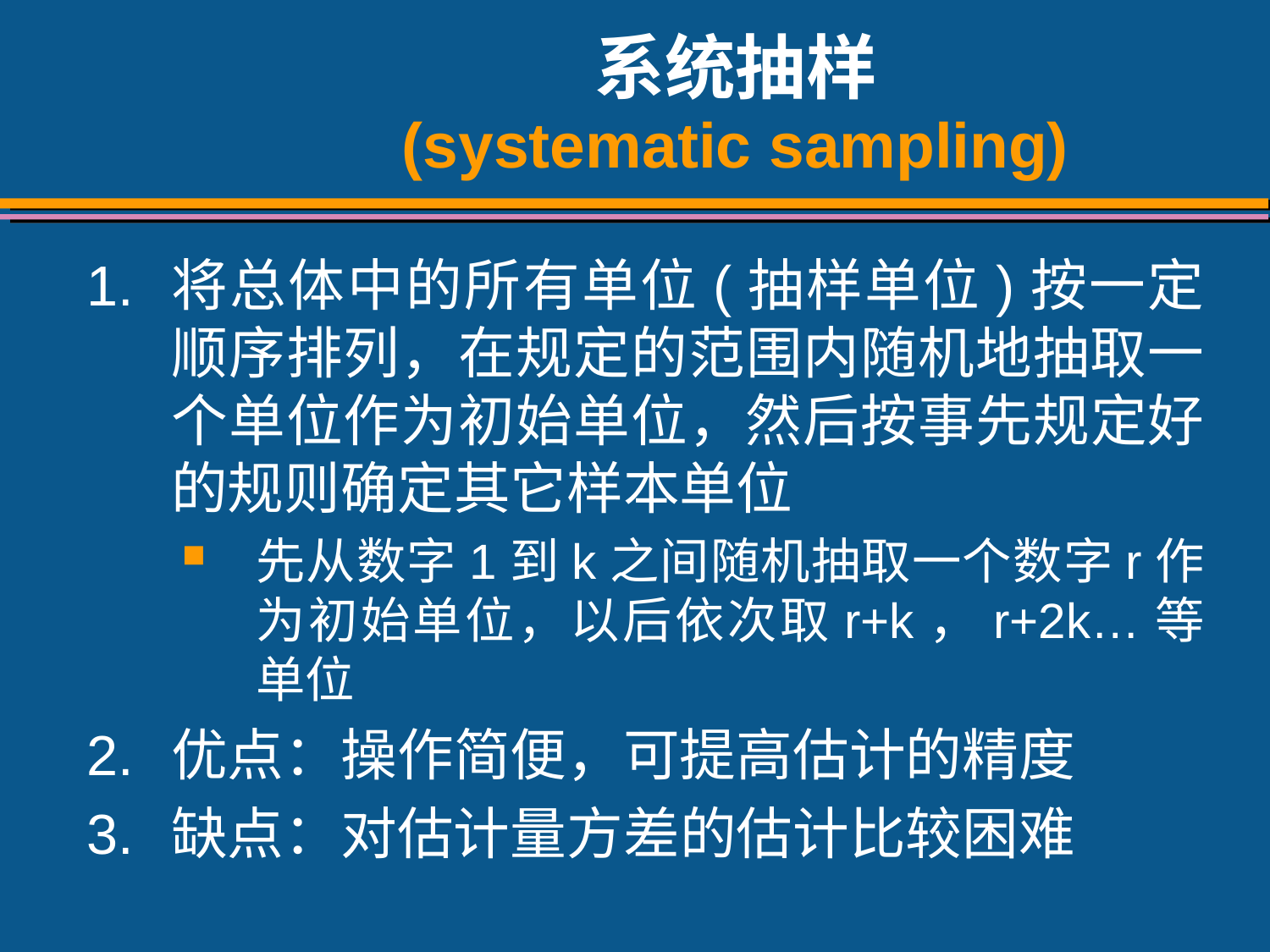

# 系统抽样 (systematic sampling)
将总体中的所有单位(抽样单位)按一定顺序排列，在规定的范围内随机地抽取一个单位作为初始单位，然后按事先规定好的规则确定其它样本单位
先从数字1到k之间随机抽取一个数字r作为初始单位，以后依次取r+k，r+2k…等单位
优点：操作简便，可提高估计的精度
缺点：对估计量方差的估计比较困难